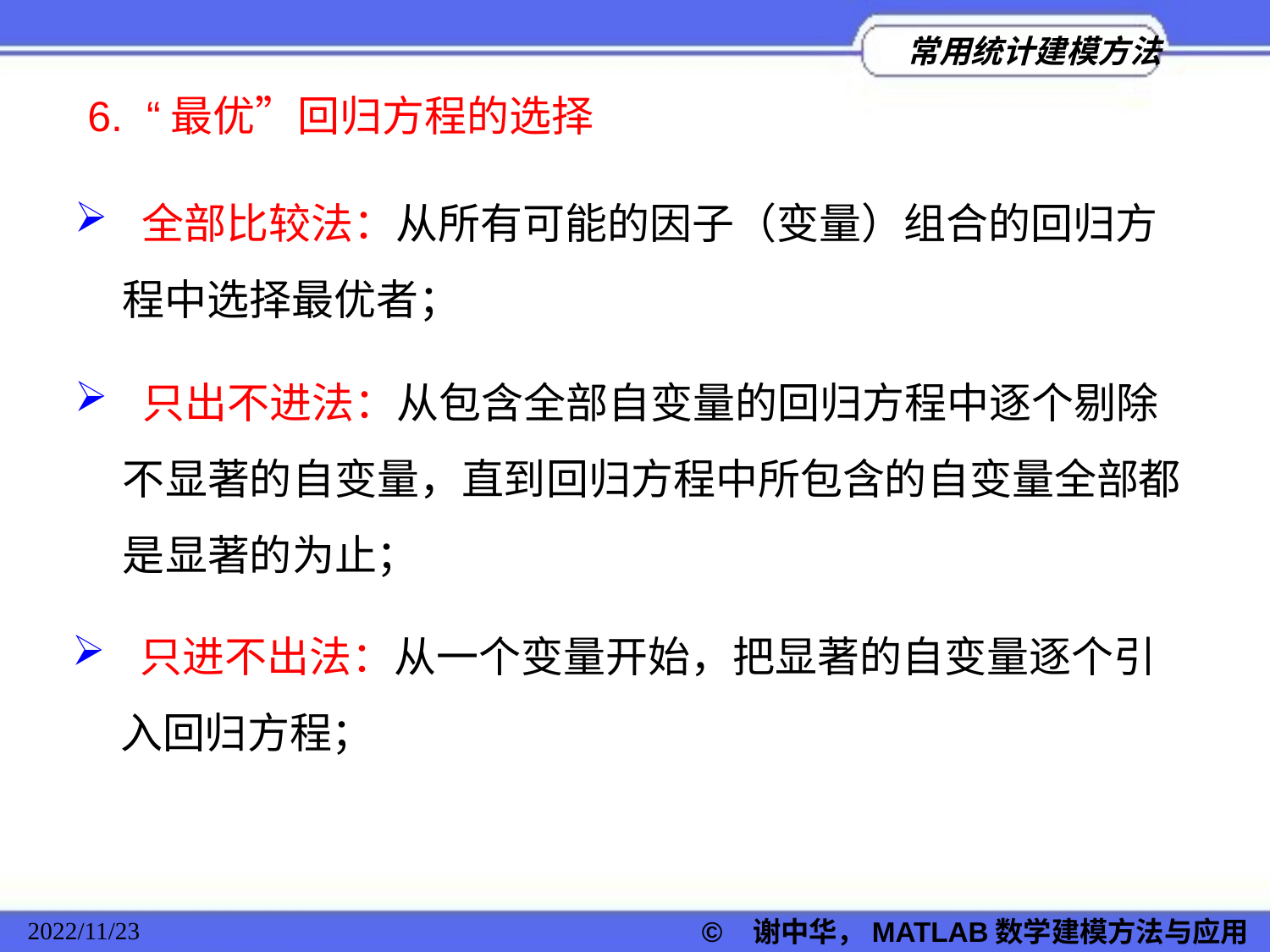

6.  “最优”回归方程的选择
 全部比较法：从所有可能的因子（变量）组合的回归方程中选择最优者；
 只出不进法：从包含全部自变量的回归方程中逐个剔除不显著的自变量，直到回归方程中所包含的自变量全部都是显著的为止；
 只进不出法：从一个变量开始，把显著的自变量逐个引入回归方程；
©   谢中华，MATLAB数学建模方法与应用
2022/11/23